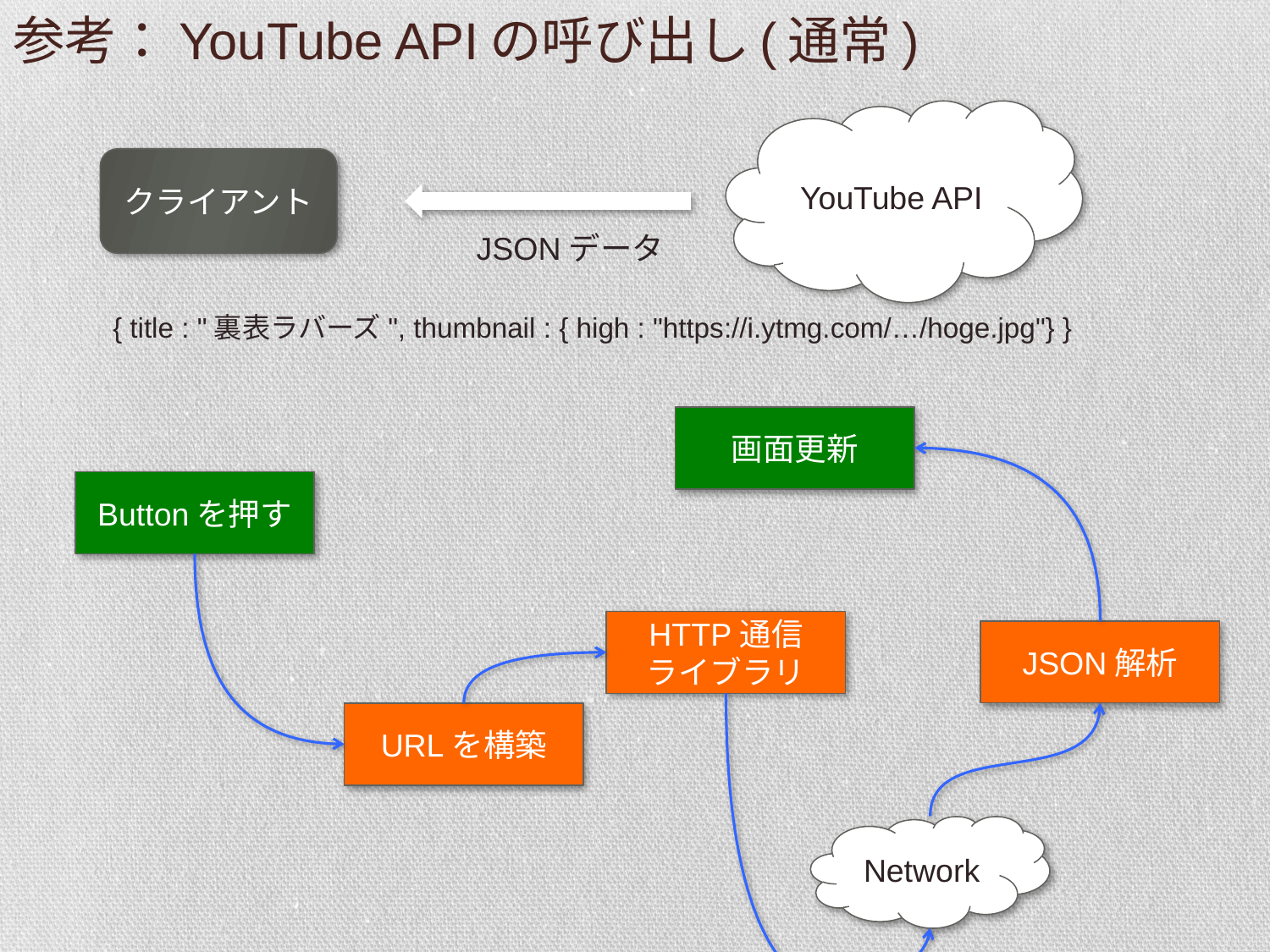

# 参考：YouTube APIの呼び出し(通常)
YouTube API
クライアント

JSONデータ
{ title : "裏表ラバーズ", thumbnail : { high : "https://i.ytmg.com/…/hoge.jpg"} }
画面更新
Buttonを押す
HTTP通信
ライブラリ
JSON解析
URLを構築
Network